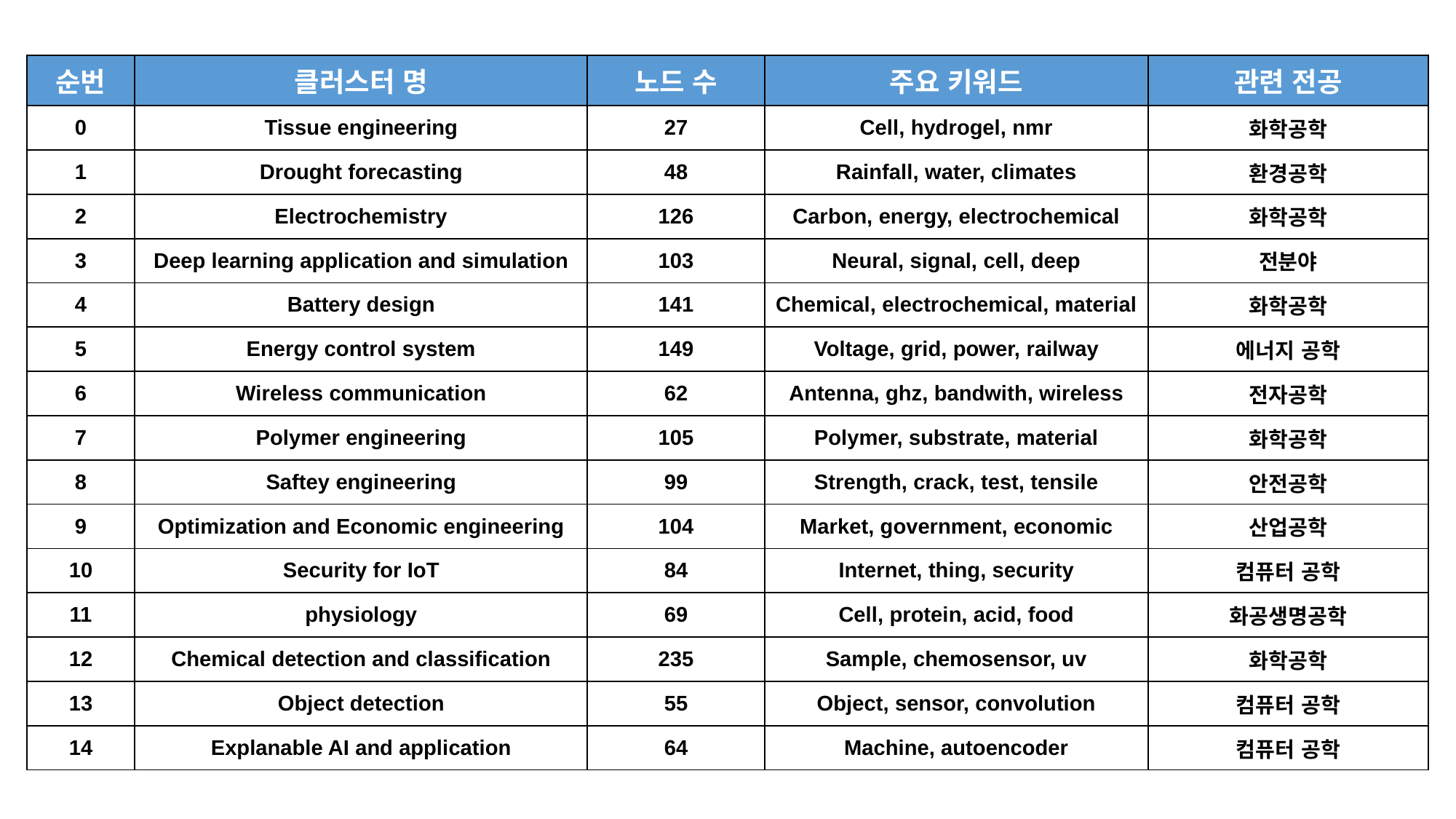

| 순번 | 클러스터 명 | 노드 수 | 주요 키워드 | 관련 전공 |
| --- | --- | --- | --- | --- |
| 0 | Tissue engineering | 27 | Cell, hydrogel, nmr | 화학공학 |
| 1 | Drought forecasting | 48 | Rainfall, water, climates | 환경공학 |
| 2 | Electrochemistry | 126 | Carbon, energy, electrochemical | 화학공학 |
| 3 | Deep learning application and simulation | 103 | Neural, signal, cell, deep | 전분야 |
| 4 | Battery design | 141 | Chemical, electrochemical, material | 화학공학 |
| 5 | Energy control system | 149 | Voltage, grid, power, railway | 에너지 공학 |
| 6 | Wireless communication | 62 | Antenna, ghz, bandwith, wireless | 전자공학 |
| 7 | Polymer engineering | 105 | Polymer, substrate, material | 화학공학 |
| 8 | Saftey engineering | 99 | Strength, crack, test, tensile | 안전공학 |
| 9 | Optimization and Economic engineering | 104 | Market, government, economic | 산업공학 |
| 10 | Security for IoT | 84 | Internet, thing, security | 컴퓨터 공학 |
| 11 | physiology | 69 | Cell, protein, acid, food | 화공생명공학 |
| 12 | Chemical detection and classification | 235 | Sample, chemosensor, uv | 화학공학 |
| 13 | Object detection | 55 | Object, sensor, convolution | 컴퓨터 공학 |
| 14 | Explanable AI and application | 64 | Machine, autoencoder | 컴퓨터 공학 |